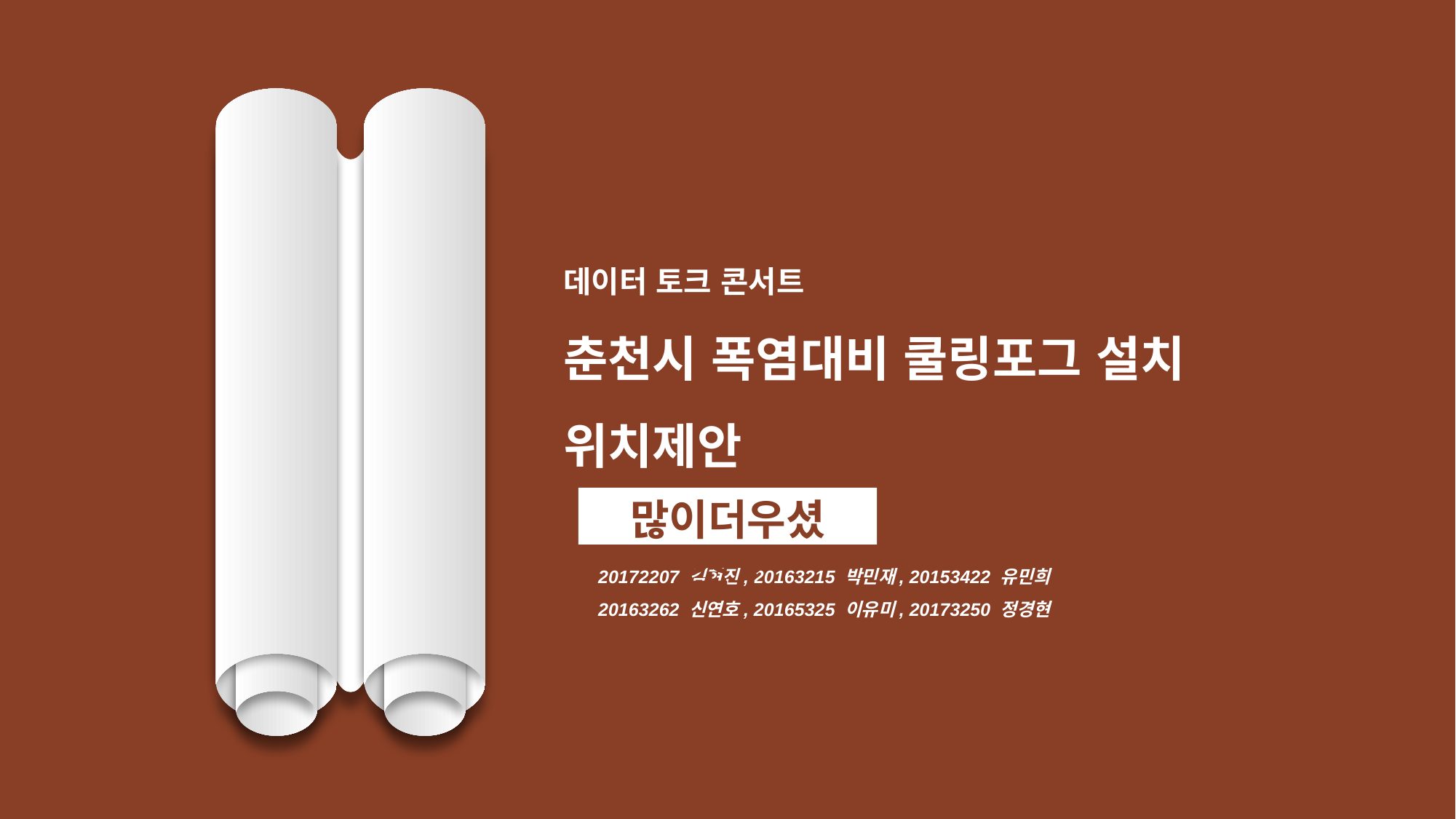

데이터 토크 콘서트
춘천시 폭염대비 쿨링포그 설치 위치제안

많이더우셨조?
20172207 김현진, 20163215 박민재, 20153422 유민희
20163262 신연호, 20165325 이유미, 20173250 정경현